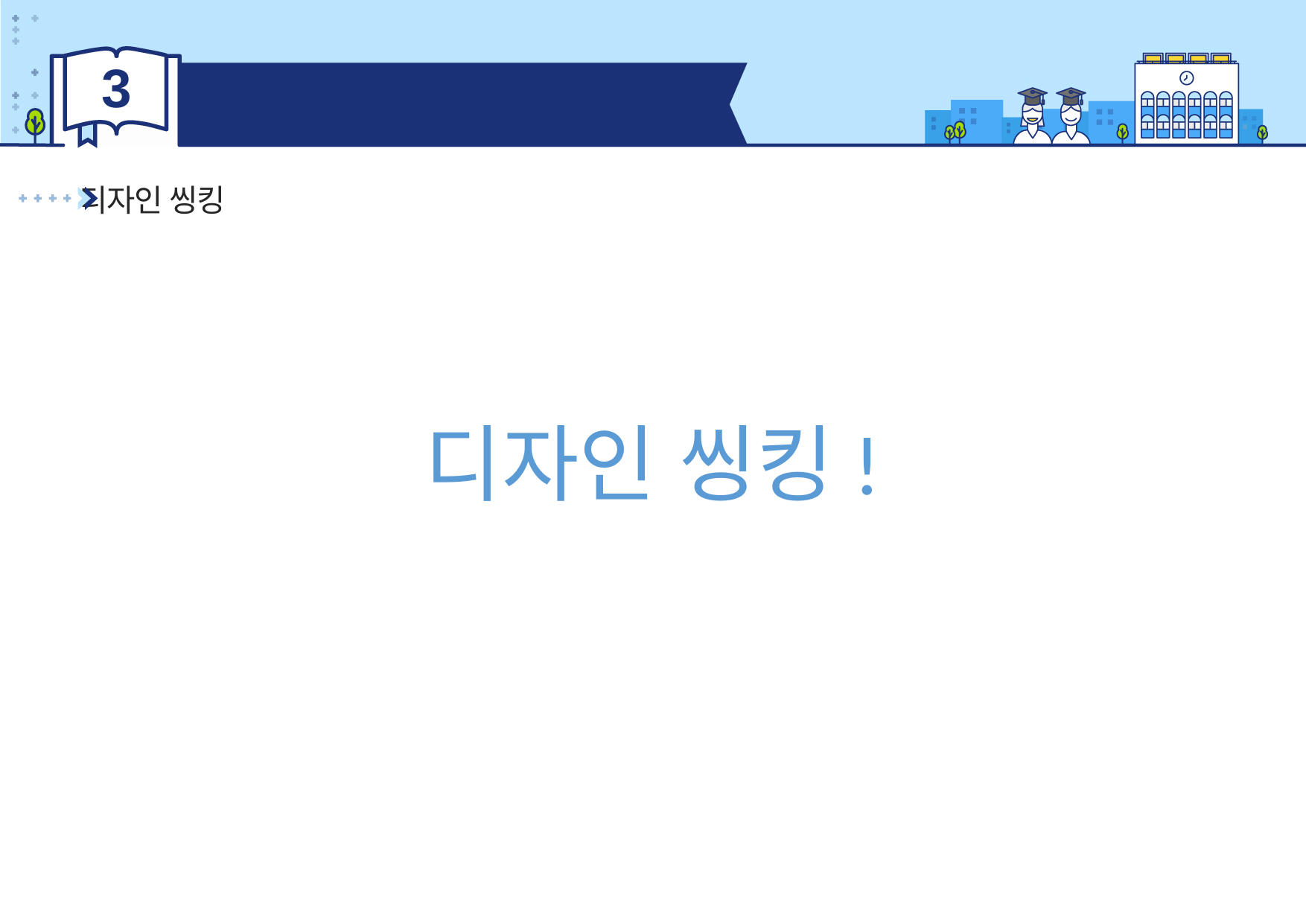

3
디자인 씽킹
디자인 씽킹

디자인 씽킹!